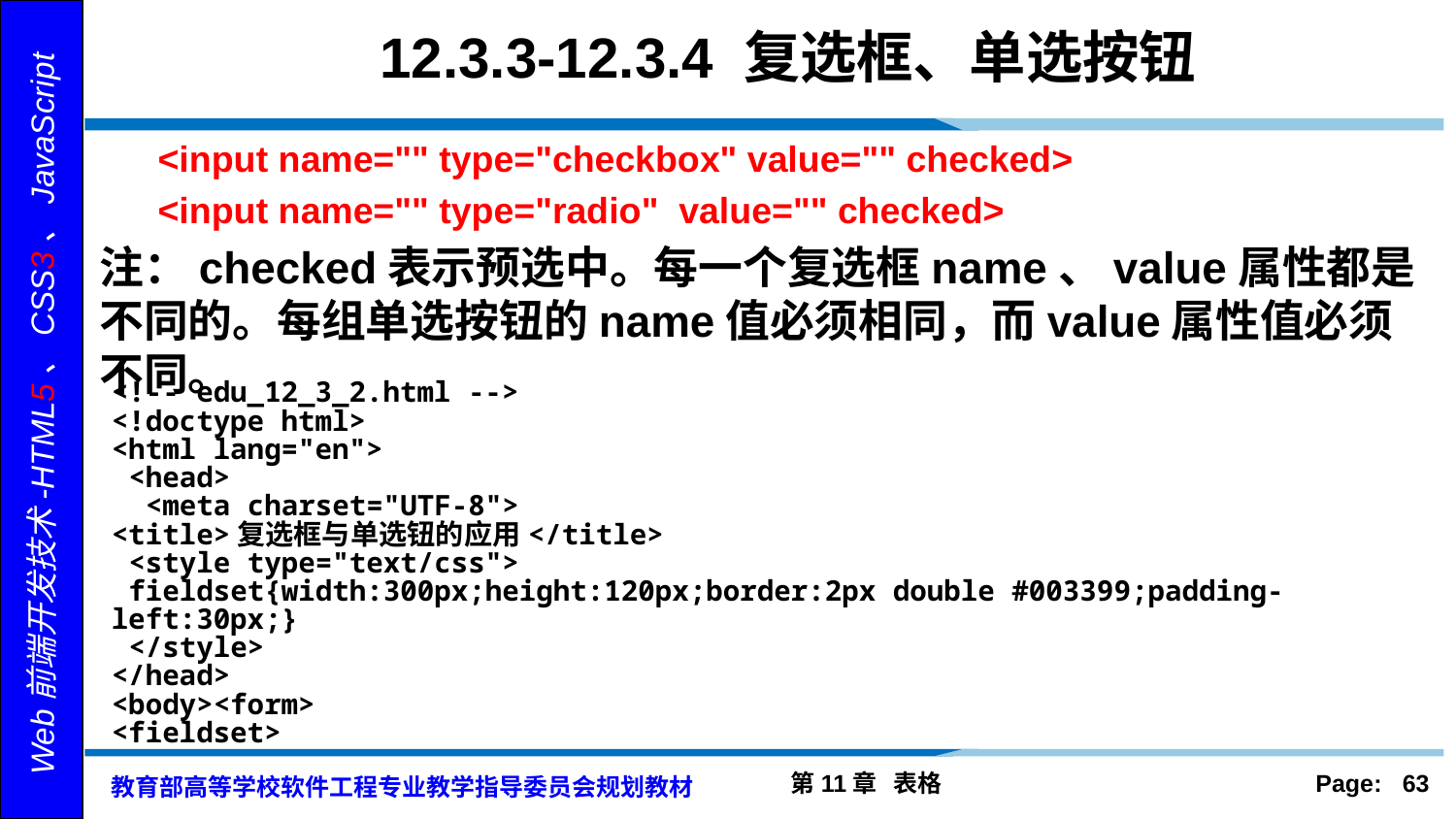

# 12.3.3-12.3.4 复选框、单选按钮
<input name="" type="checkbox" value="" checked>
<input name="" type="radio"  value="" checked>
注：checked表示预选中。每一个复选框name、value属性都是不同的。每组单选按钮的name值必须相同，而value属性值必须不同。
<!-- edu_12_3_2.html -->
<!doctype html>
<html lang="en">
 <head>
  <meta charset="UTF-8">
<title>复选框与单选钮的应用</title>
 <style type="text/css">
 fieldset{width:300px;height:120px;border:2px double #003399;padding-left:30px;}
 </style>
</head>
<body><form>
<fieldset>